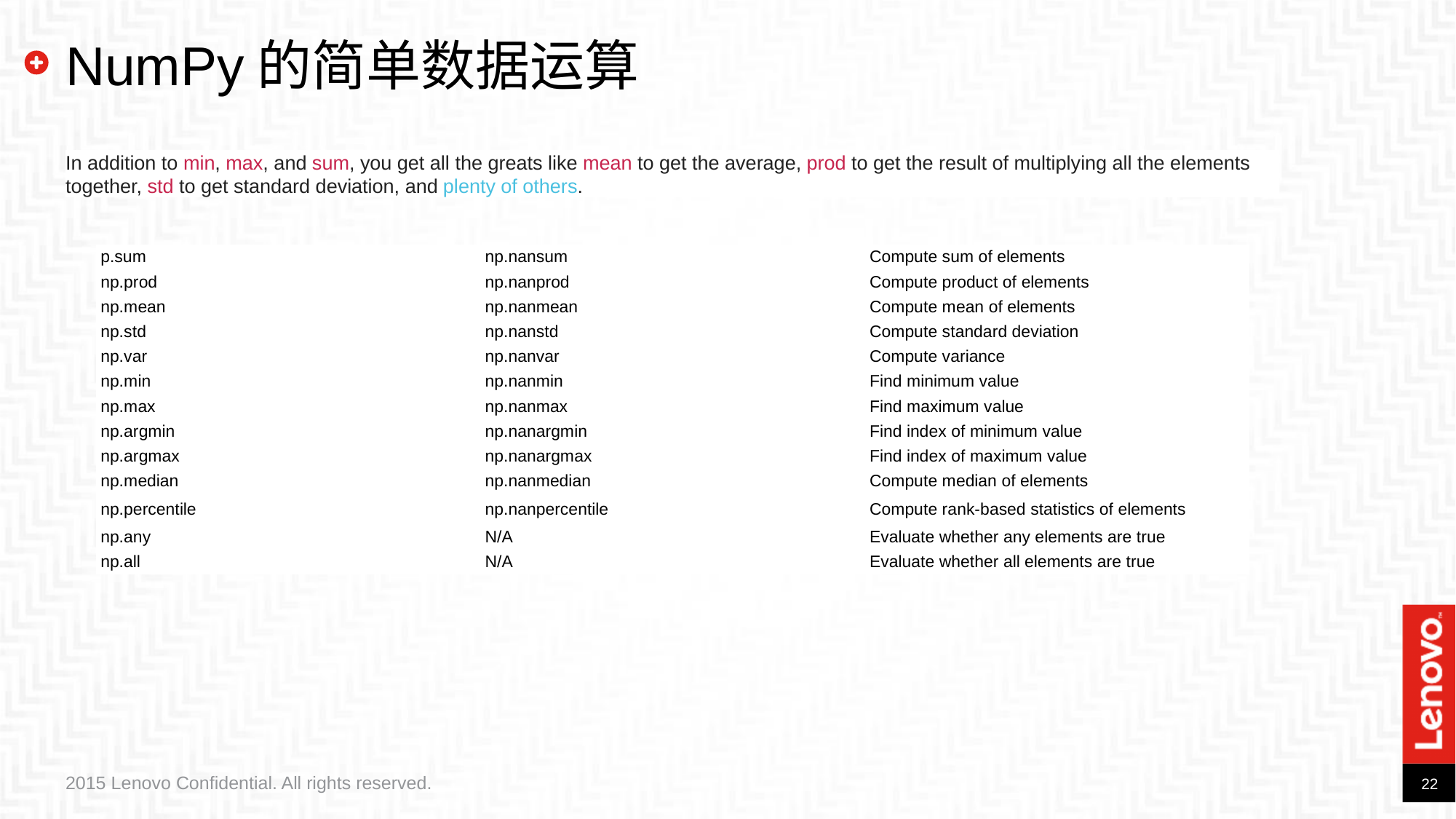

# NumPy的简单数据运算
In addition to min, max, and sum, you get all the greats like mean to get the average, prod to get the result of multiplying all the elements together, std to get standard deviation, and plenty of others.
| p.sum | np.nansum | Compute sum of elements |
| --- | --- | --- |
| np.prod | np.nanprod | Compute product of elements |
| np.mean | np.nanmean | Compute mean of elements |
| np.std | np.nanstd | Compute standard deviation |
| np.var | np.nanvar | Compute variance |
| np.min | np.nanmin | Find minimum value |
| np.max | np.nanmax | Find maximum value |
| np.argmin | np.nanargmin | Find index of minimum value |
| np.argmax | np.nanargmax | Find index of maximum value |
| np.median | np.nanmedian | Compute median of elements |
| np.percentile | np.nanpercentile | Compute rank-based statistics of elements |
| np.any | N/A | Evaluate whether any elements are true |
| np.all | N/A | Evaluate whether all elements are true |
2015 Lenovo Confidential. All rights reserved.